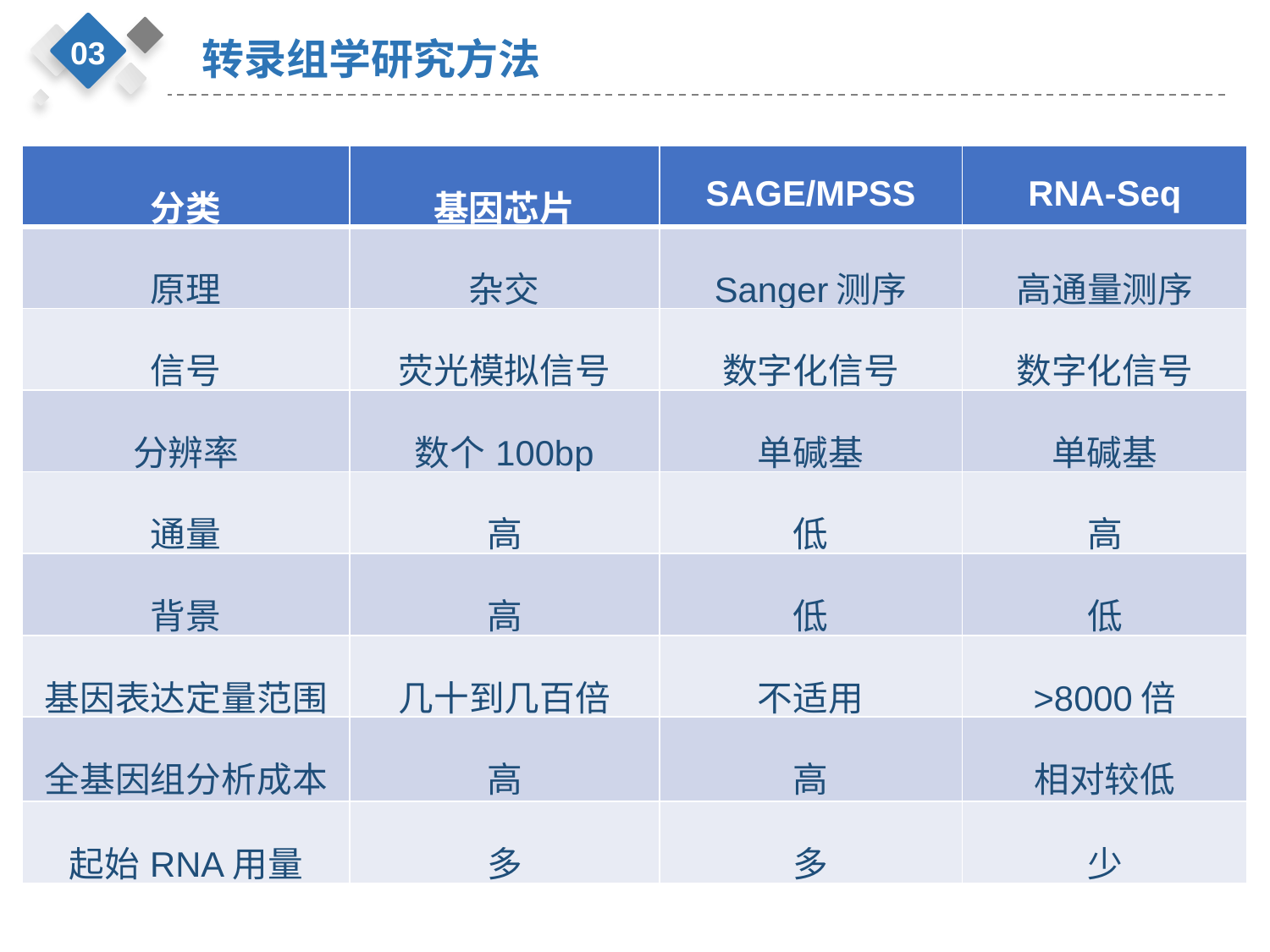

03

转录组学研究方法
| 分类 | 基因芯片 | SAGE/MPSS | RNA-Seq |
| --- | --- | --- | --- |
| 原理 | 杂交 | Sanger测序 | 高通量测序 |
| 信号 | 荧光模拟信号 | 数字化信号 | 数字化信号 |
| 分辨率 | 数个100bp | 单碱基 | 单碱基 |
| 通量 | 高 | 低 | 高 |
| 背景 | 高 | 低 | 低 |
| 基因表达定量范围 | 几十到几百倍 | 不适用 | >8000倍 |
| 全基因组分析成本 | 高 | 高 | 相对较低 |
| 起始RNA用量 | 多 | 多 | 少 |